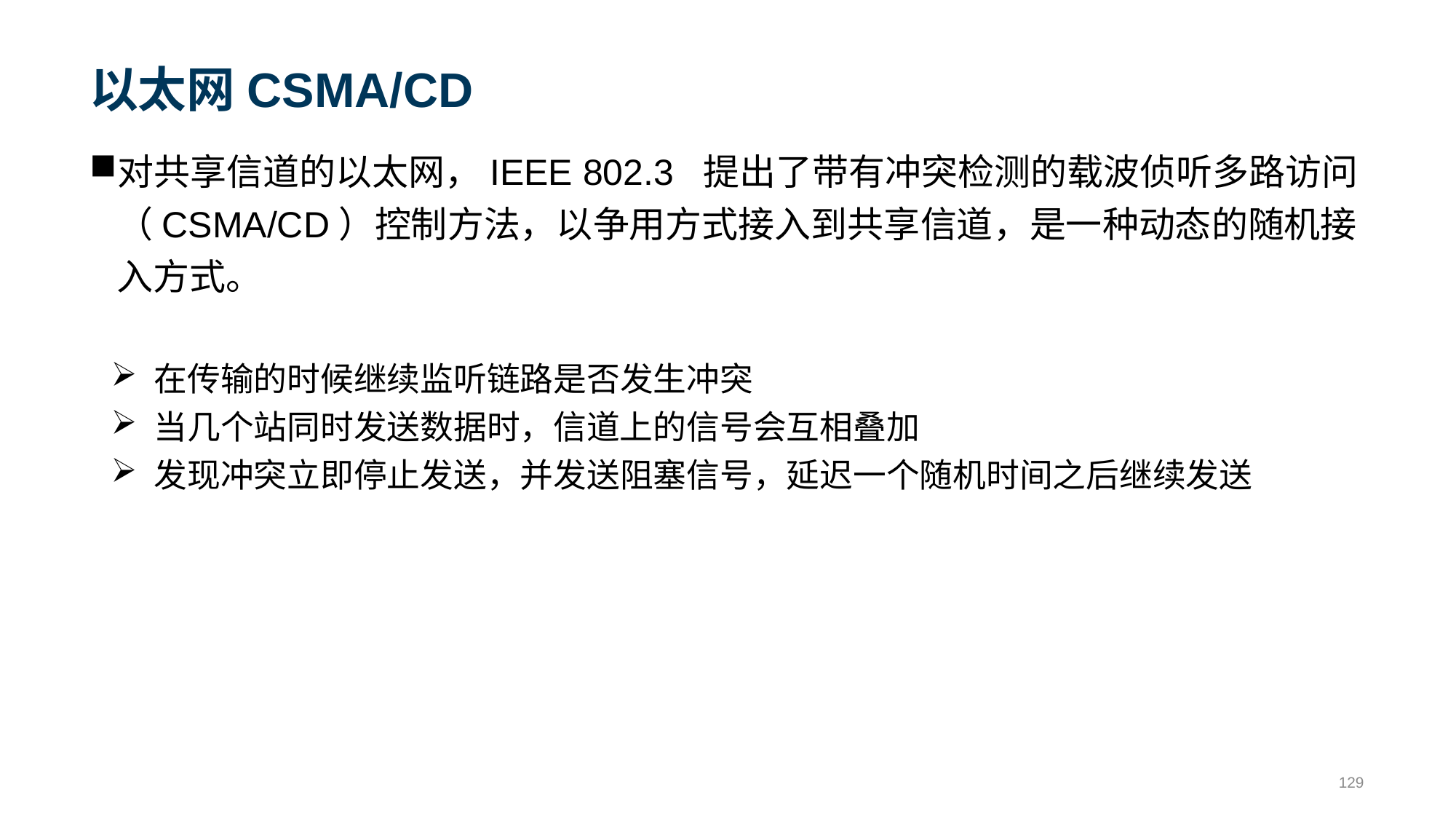

# 以太网CSMA/CD
对共享信道的以太网，IEEE 802.3  提出了带有冲突检测的载波侦听多路访问（CSMA/CD）控制方法，以争用方式接入到共享信道，是一种动态的随机接入方式。

在传输的时候继续监听链路是否发生冲突
当几个站同时发送数据时，信道上的信号会互相叠加
发现冲突立即停止发送，并发送阻塞信号，延迟一个随机时间之后继续发送

129